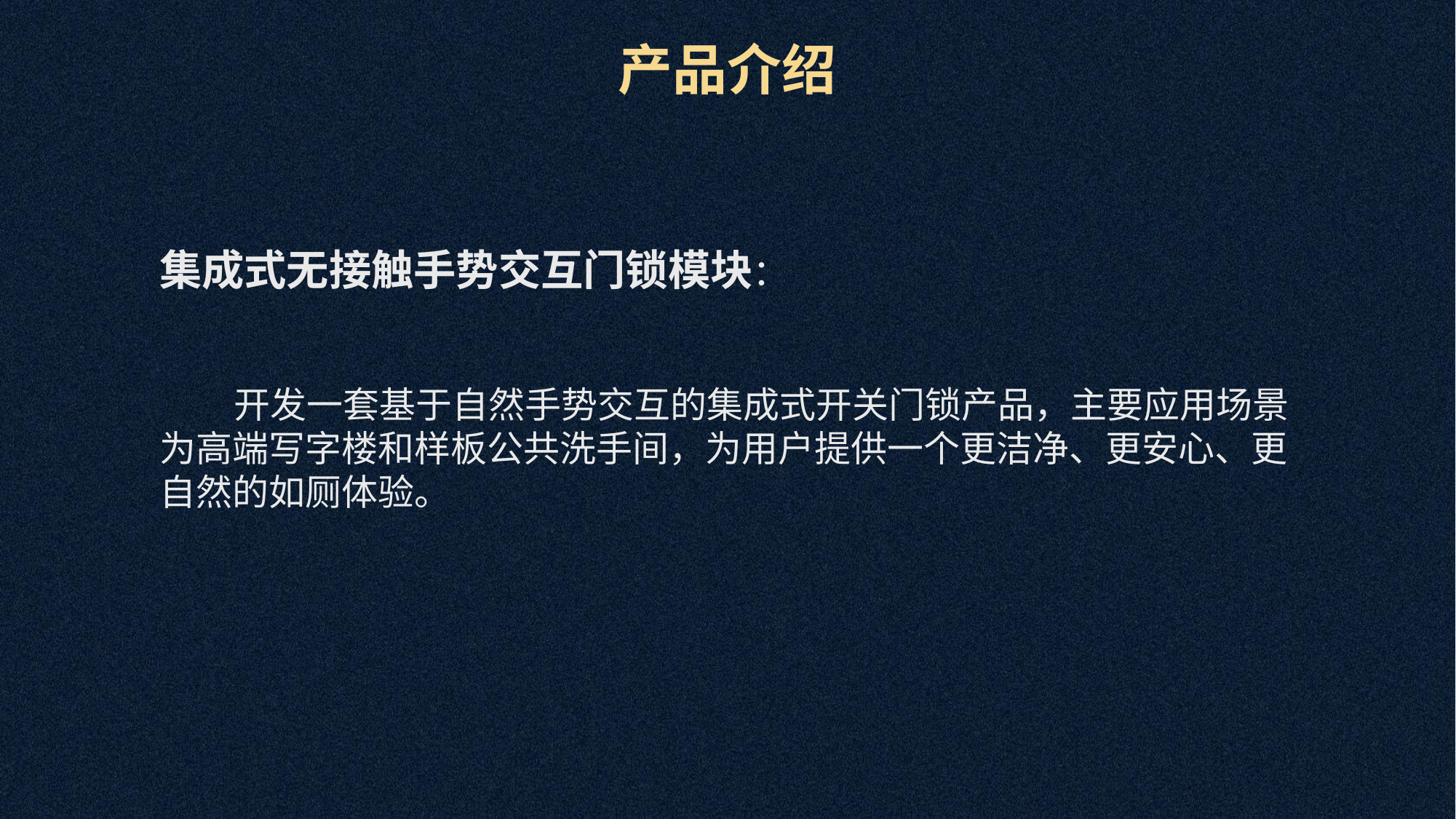

产品介绍
集成式无接触手势交互门锁模块：

        开发一套基于自然手势交互的集成式开关门锁产品，主要应用场景为高端写字楼和样板公共洗手间，为用户提供一个更洁净、更安心、更自然的如厕体验。